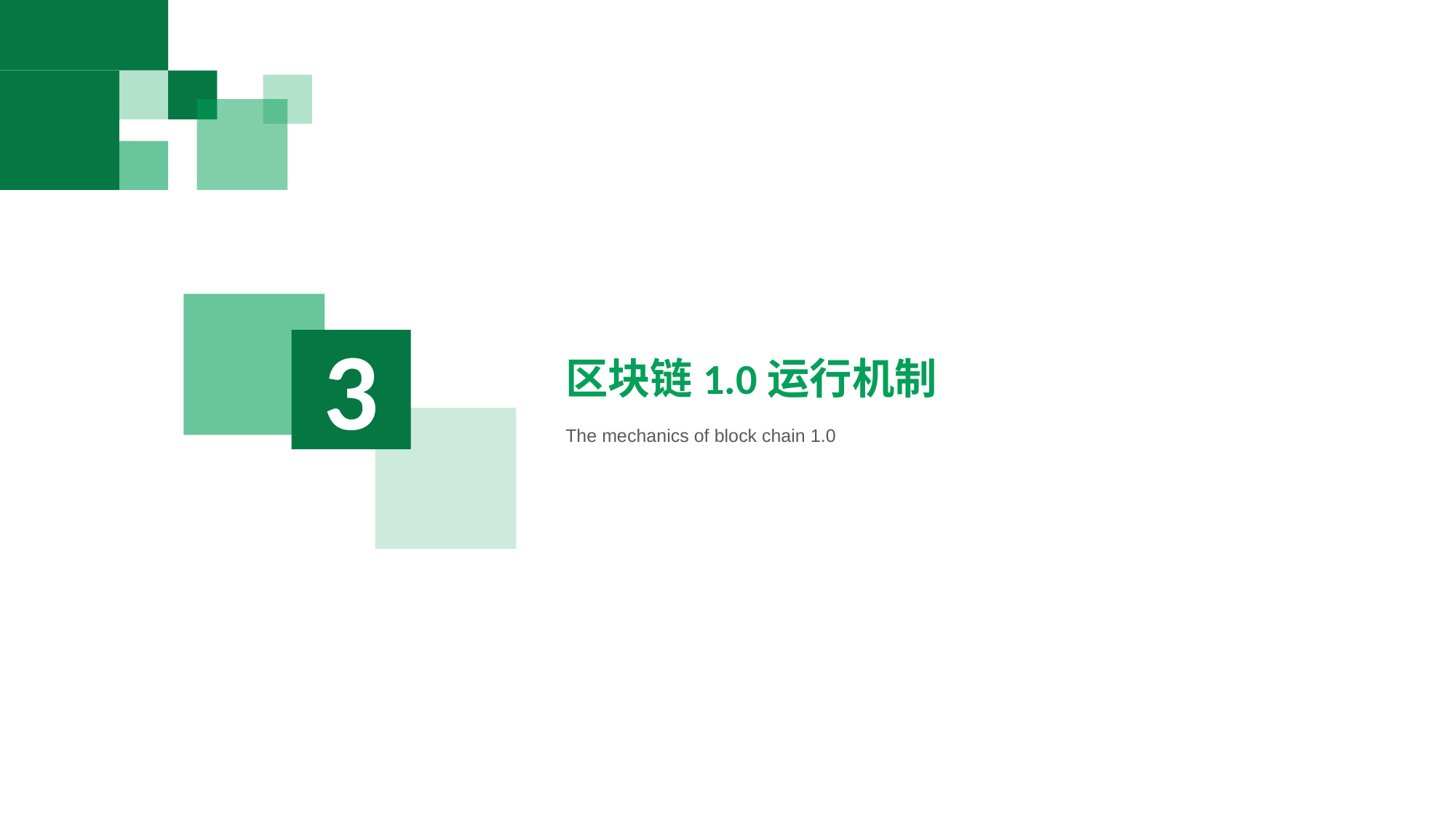

3
区块链1.0运行机制

The mechanics of block chain 1.0